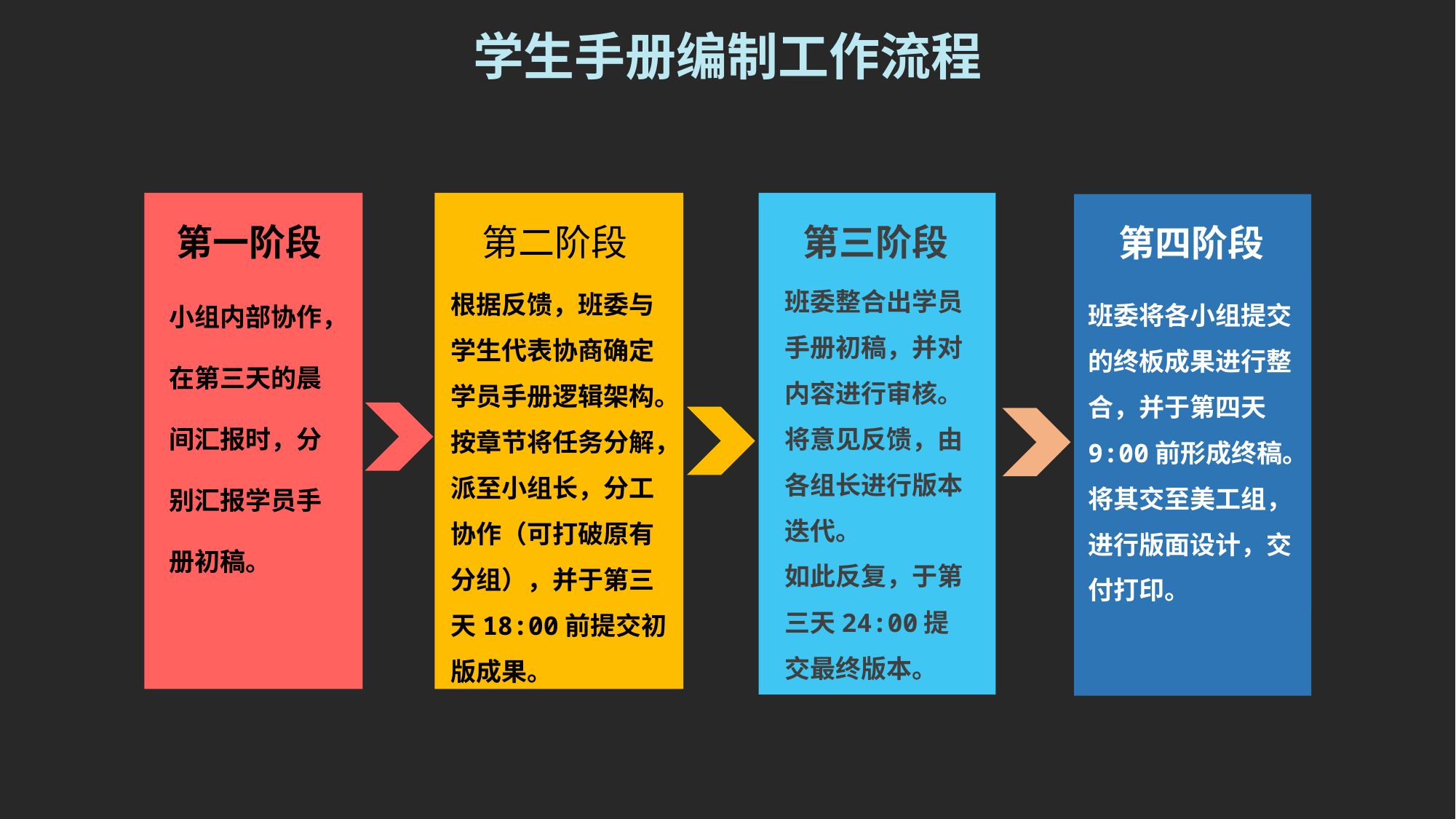

学生手册编制工作流程

第一阶段
小组内部协作，
在第三天的晨间汇报时，分别汇报学员手册初稿。

第三阶段
班委整合出学员手册初稿，并对内容进行审核。
将意见反馈，由各组长进行版本迭代。
如此反复，于第三天24:00提交最终版本。

第二阶段
根据反馈，班委与学生代表协商确定学员手册逻辑架构。
按章节将任务分解，派至小组长，分工协作（可打破原有分组），并于第三天18:00前提交初版成果。

第四阶段
班委将各小组提交的终板成果进行整合，并于第四天9:00前形成终稿。将其交至美工组，进行版面设计，交付打印。